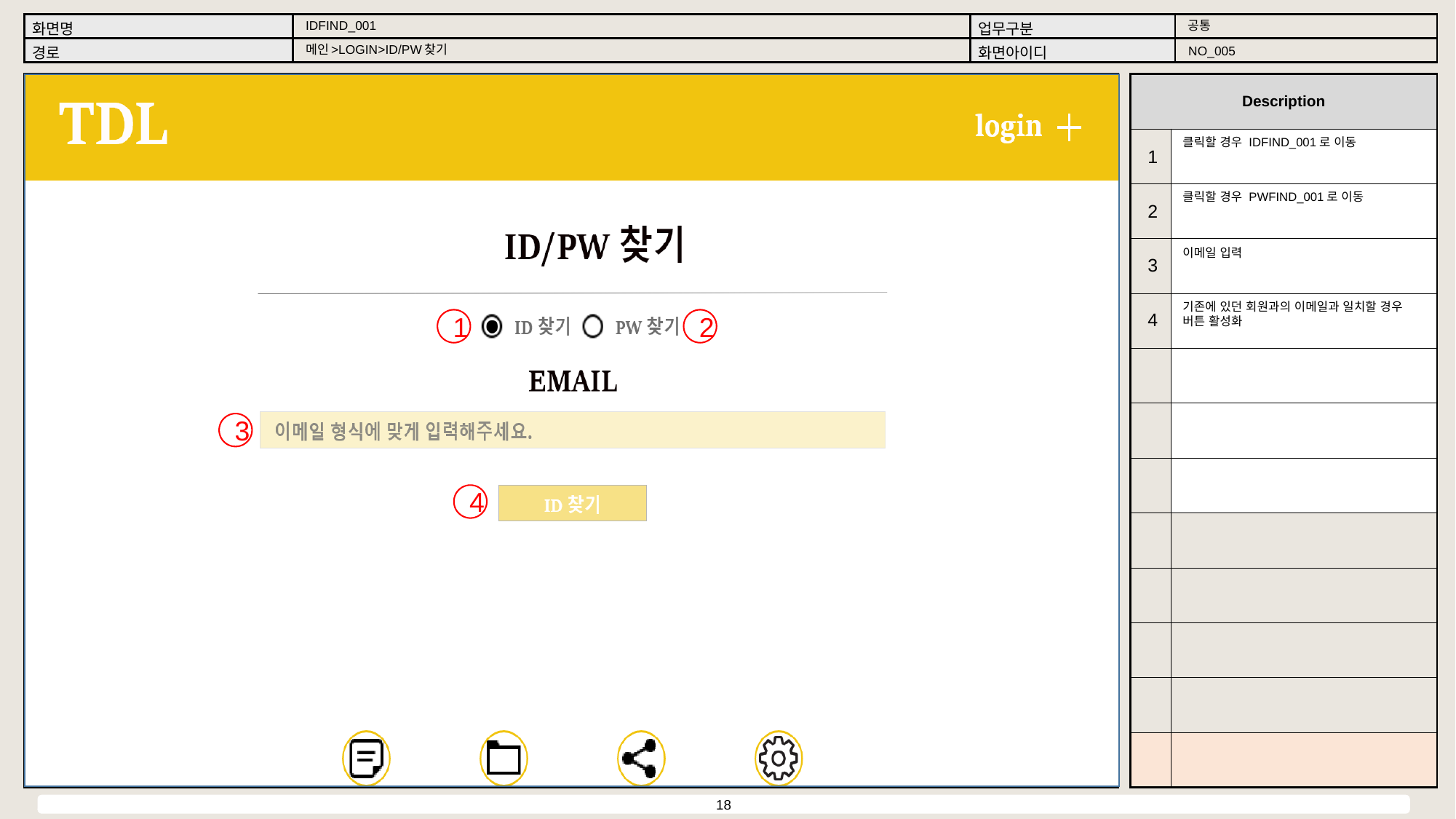

공통
IDFIND_001
메인>LOGIN>ID/PW찾기
NO_005

클릭할 경우 IDFIND_001로 이동
1
클릭할 경우 PWFIND_001로 이동
2
이메일 입력
3
기존에 있던 회원과의 이메일과 일치할 경우 버튼 활성화
4
2
1
3
4